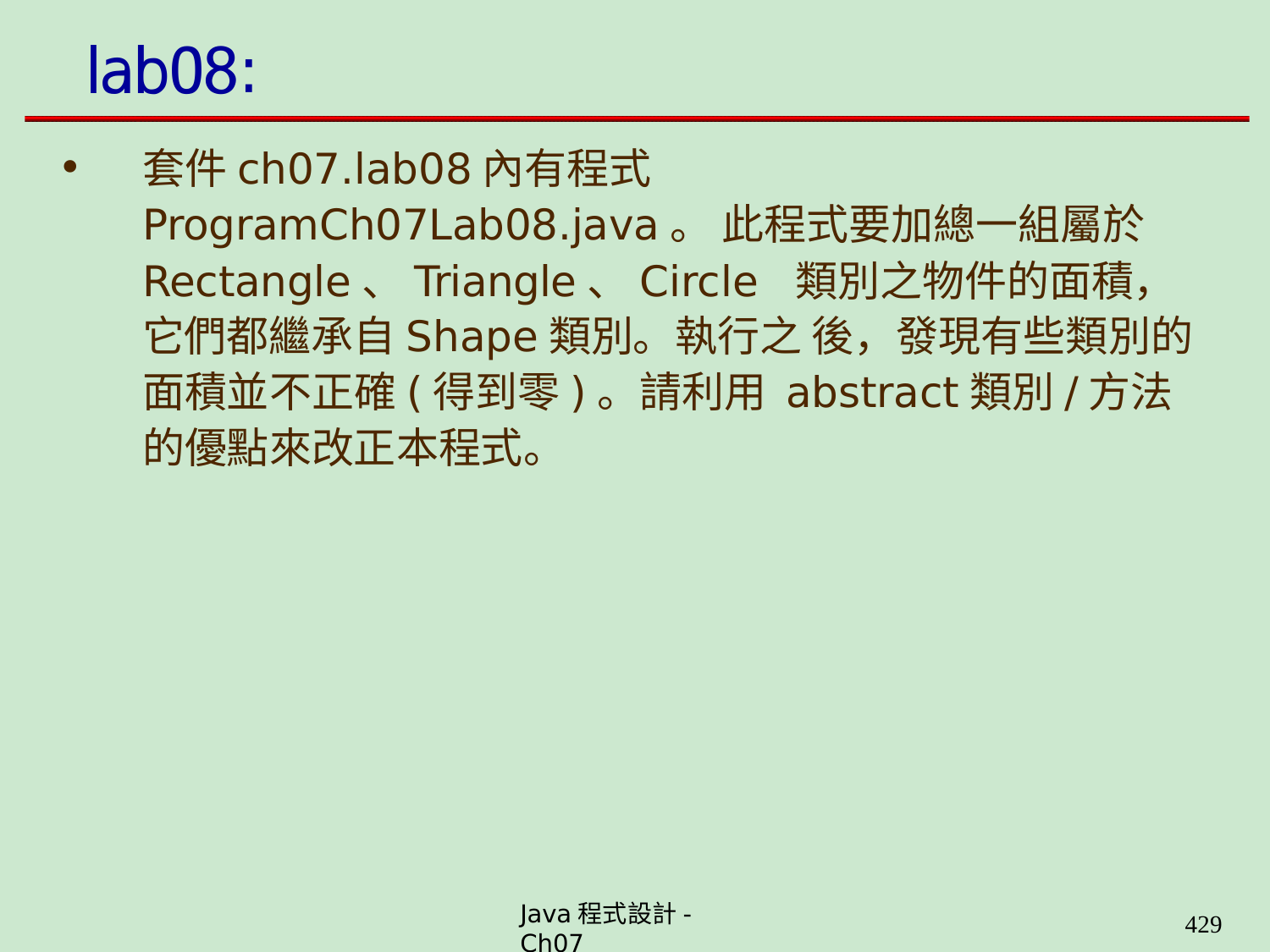

# lab08:
套件ch07.lab08內有程式ProgramCh07Lab08.java。 此程式要加總一組屬於 Rectangle、Triangle、Circle  類別之物件的面積，它們都繼承自Shape類別。執行之 後，發現有些類別的面積並不正確(得到零)。請利用 abstract類別/方法的優點來改正本程式。
Java程式設計-Ch07
429